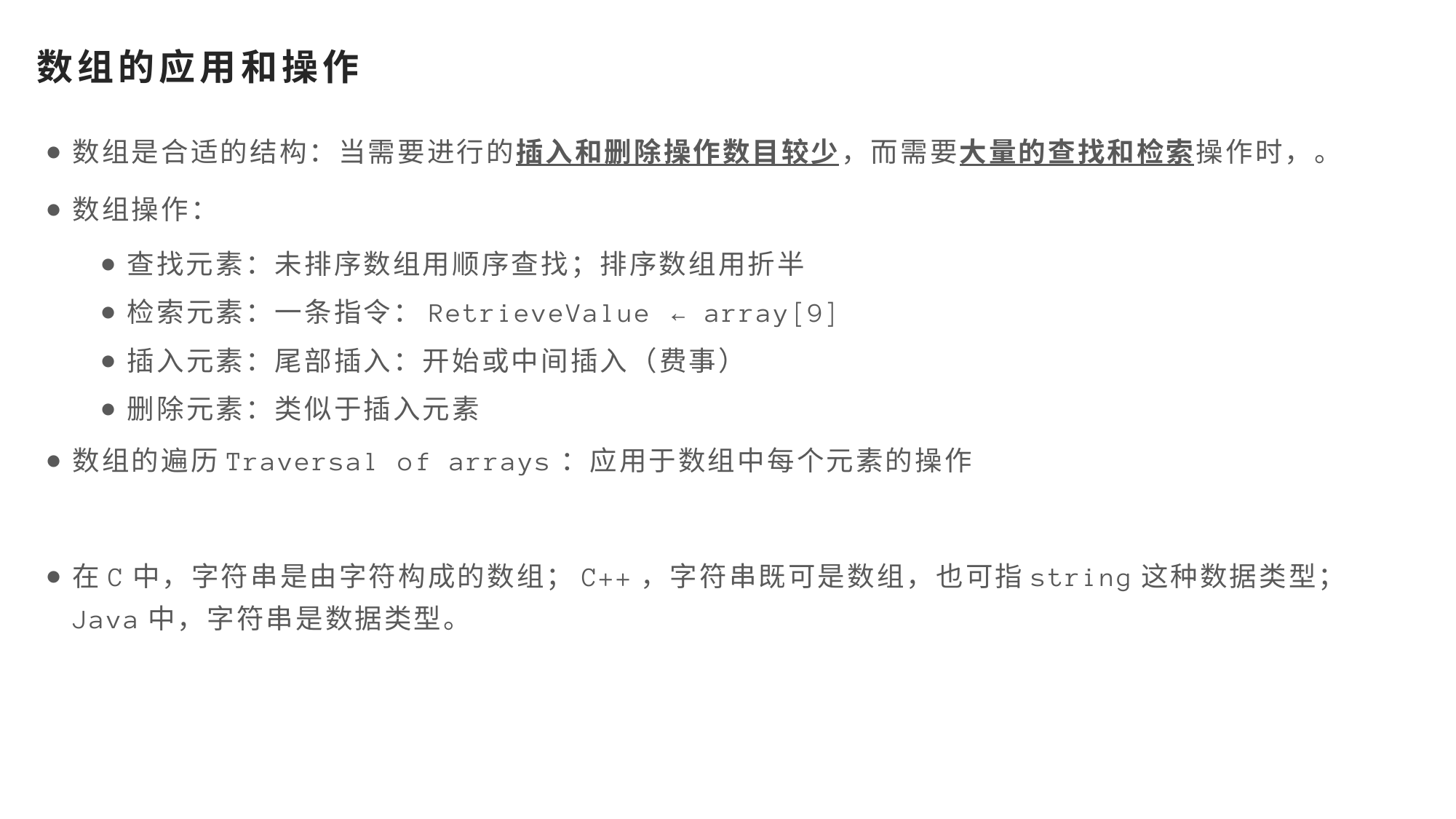

# 数组的应用和操作
数组是合适的结构：当需要进行的插入和删除操作数目较少，而需要大量的查找和检索操作时，。
数组操作：
查找元素：未排序数组用顺序查找；排序数组用折半
检索元素：一条指令：RetrieveValue ← array[9]
插入元素：尾部插入：开始或中间插入（费事）
删除元素：类似于插入元素
数组的遍历Traversal of arrays：应用于数组中每个元素的操作

在C中，字符串是由字符构成的数组；C++，字符串既可是数组，也可指string这种数据类型；Java中，字符串是数据类型。